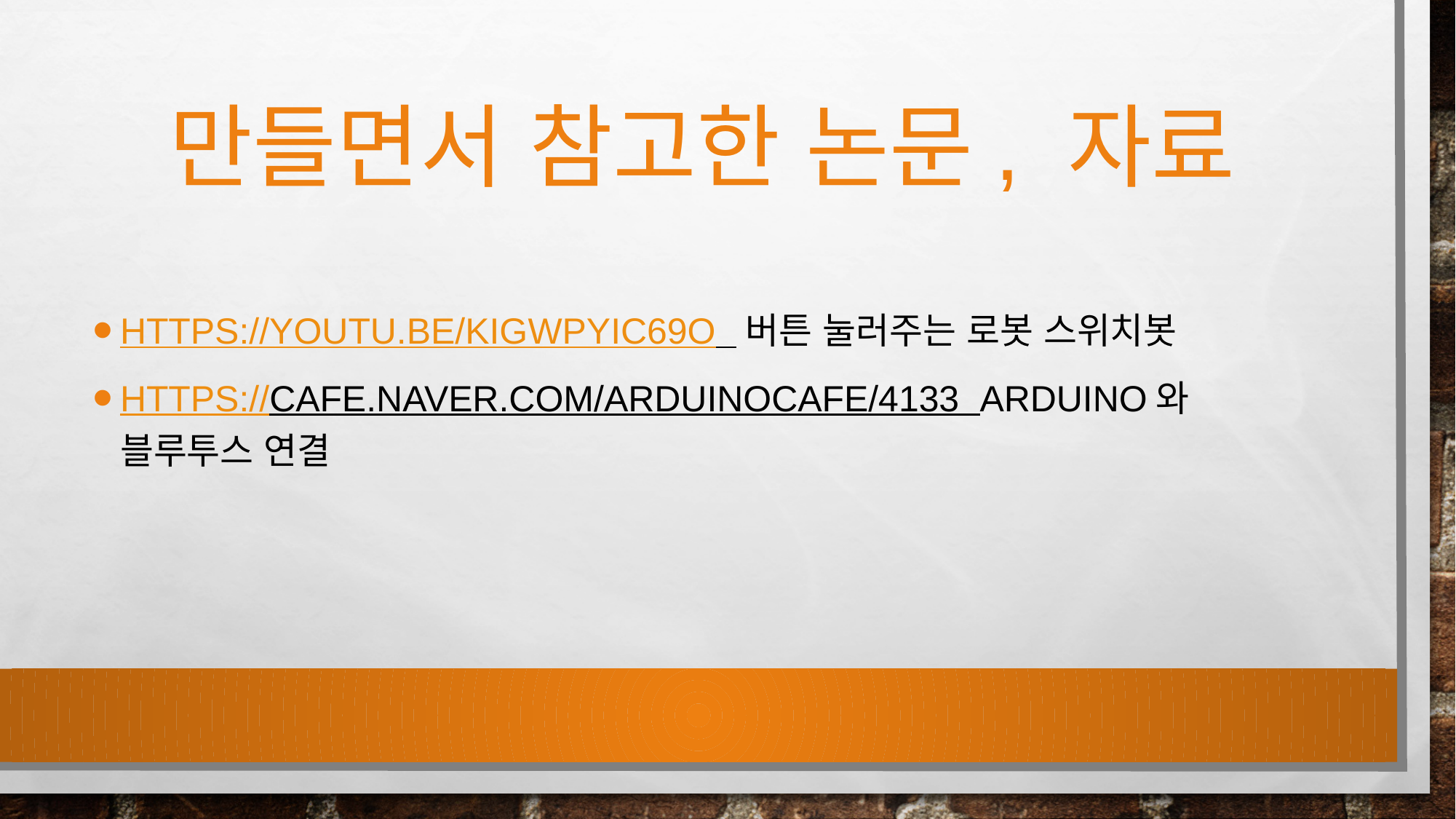

# 만들면서 참고한 논문, 자료
https://youtu.be/KigWPYIc69o  버튼 눌러주는 로봇 스위치봇
https://cafe.naver.com/arduinocafe/4133  Arduino와 블루투스 연결